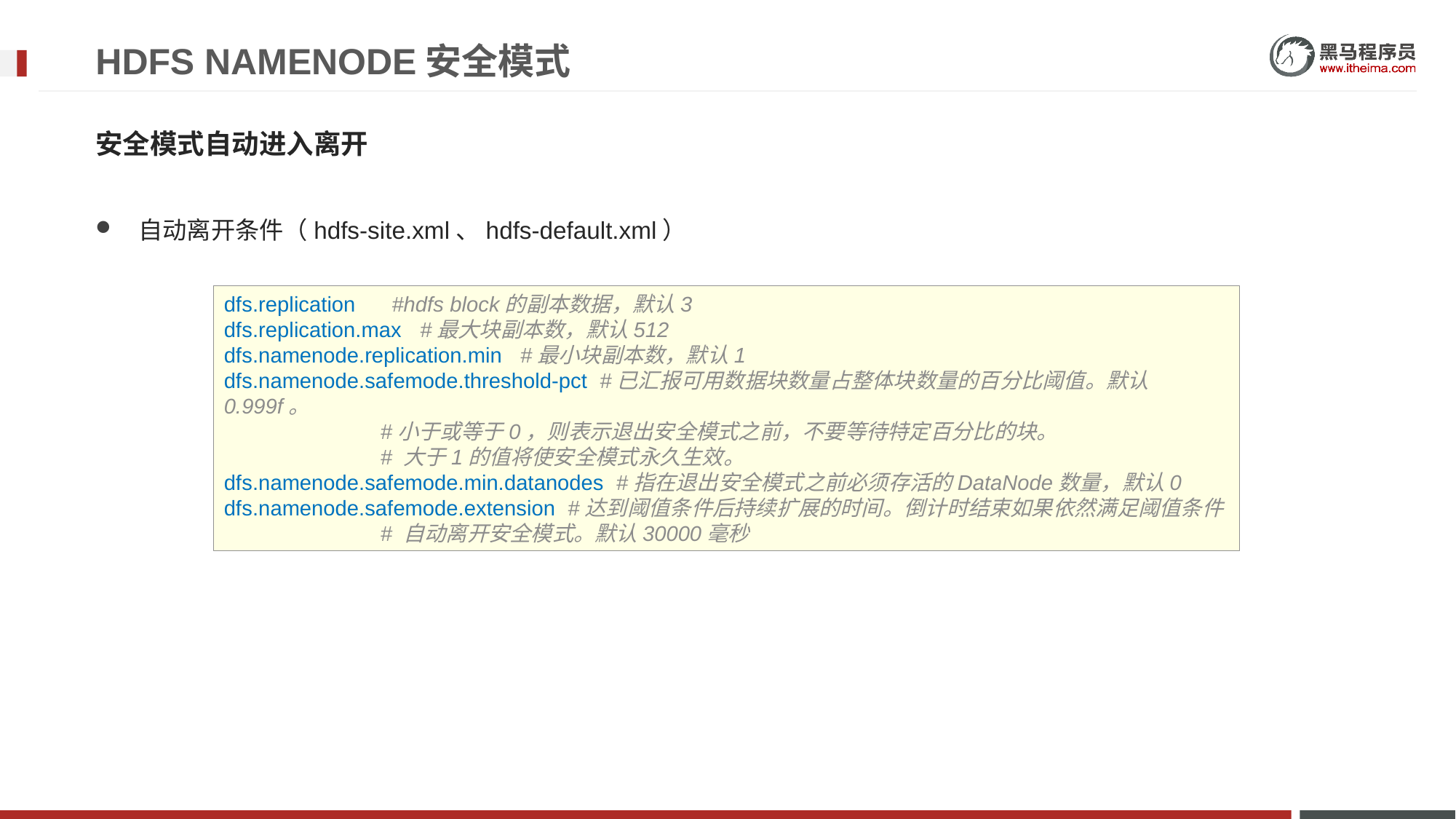

# HDFS NAMENODE安全模式
安全模式自动进入离开
自动离开条件（hdfs-site.xml、hdfs-default.xml）

dfs.replication      #hdfs block的副本数据，默认3
dfs.replication.max   #最大块副本数，默认512
dfs.namenode.replication.min   #最小块副本数，默认1
dfs.namenode.safemode.threshold-pct  #已汇报可用数据块数量占整体块数量的百分比阈值。默认0.999f。
                                #小于或等于0，则表示退出安全模式之前，不要等待特定百分比的块。
                                # 大于1的值将使安全模式永久生效。
dfs.namenode.safemode.min.datanodes  #指在退出安全模式之前必须存活的DataNode数量，默认0
dfs.namenode.safemode.extension  #达到阈值条件后持续扩展的时间。倒计时结束如果依然满足阈值条件
                                # 自动离开安全模式。默认30000毫秒